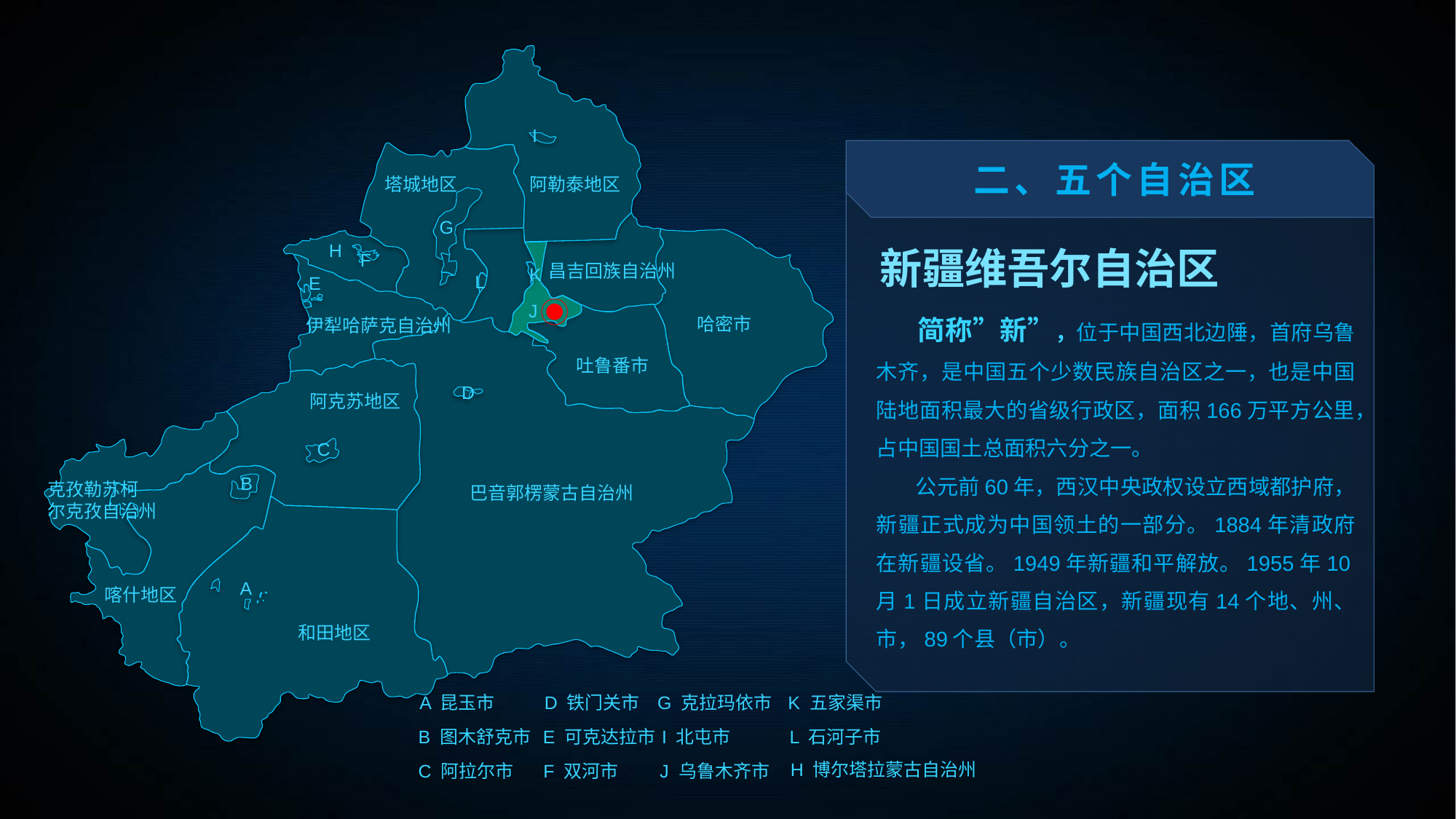

I
G
H
F
K
L
E
J
D
C
B
A
A 昆玉市
D 铁门关市
G 克拉玛依市
K 五家渠市
B 图木舒克市
E 可克达拉市
I 北屯市
L 石河子市
H 博尔塔拉蒙古自治州
C 阿拉尔市
F 双河市
J 乌鲁木齐市

二、五个自治区

塔城地区
阿勒泰地区

新疆维吾尔自治区

昌吉回族自治州

       简称”新”，位于中国西北边陲，首府乌鲁木齐，是中国五个少数民族自治区之一，也是中国陆地面积最大的省级行政区，面积166万平方公里，占中国国土总面积六分之一。
       公元前60年，西汉中央政权设立西域都护府，新疆正式成为中国领土的一部分。1884年清政府在新疆设省。1949年新疆和平解放。1955年10月1日成立新疆自治区，新疆现有14个地、州、市，89个县（市）。

哈密市
伊犁哈萨克自治州

吐鲁番市

阿克苏地区

克孜勒苏柯
尔克孜自治州
巴音郭楞蒙古自治州

喀什地区
和田地区